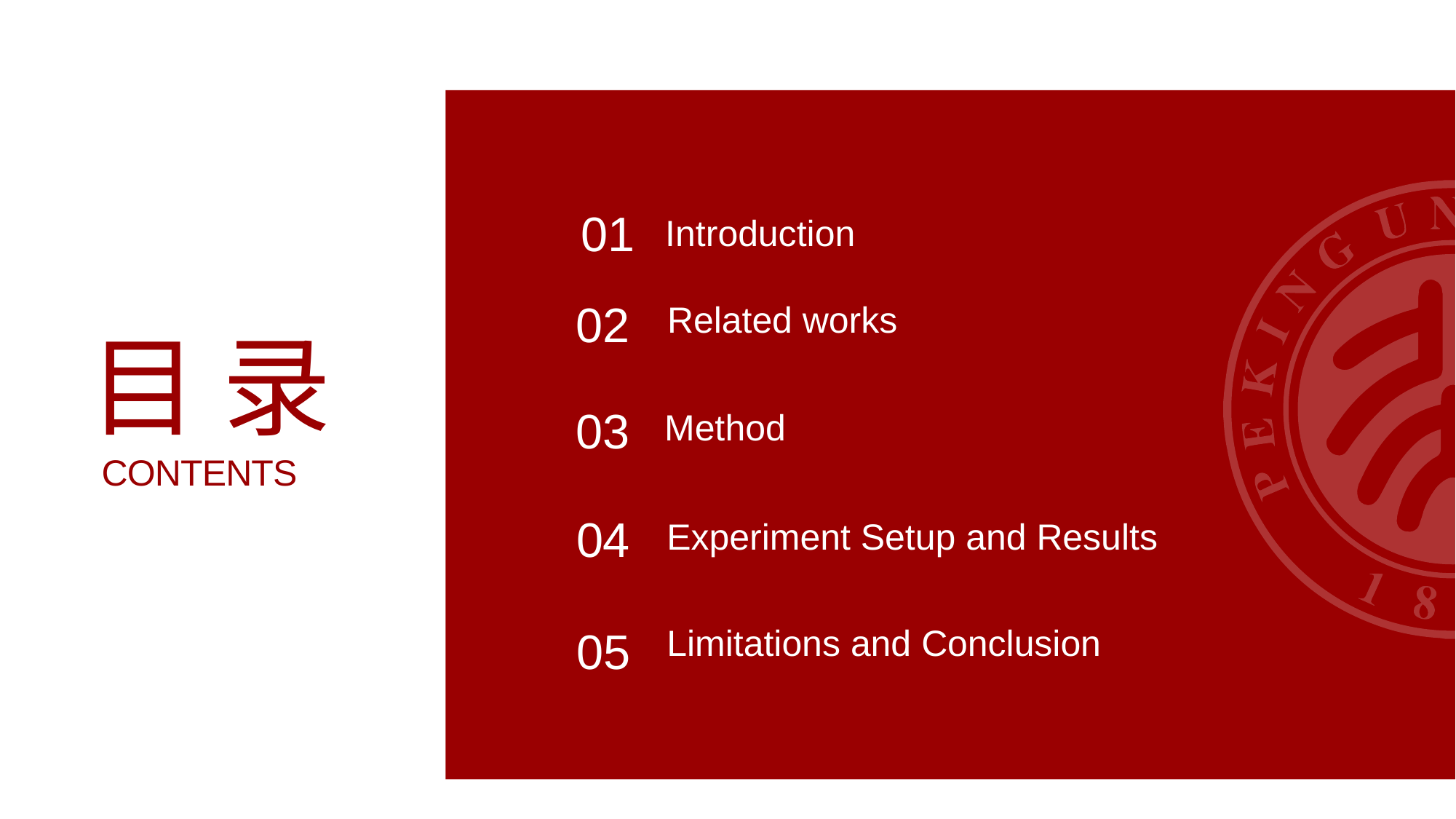

01
Introduction

02
Related works

目录
CONTENTS
03
Method

04
Experiment Setup and Results

Limitations and Conclusion
05